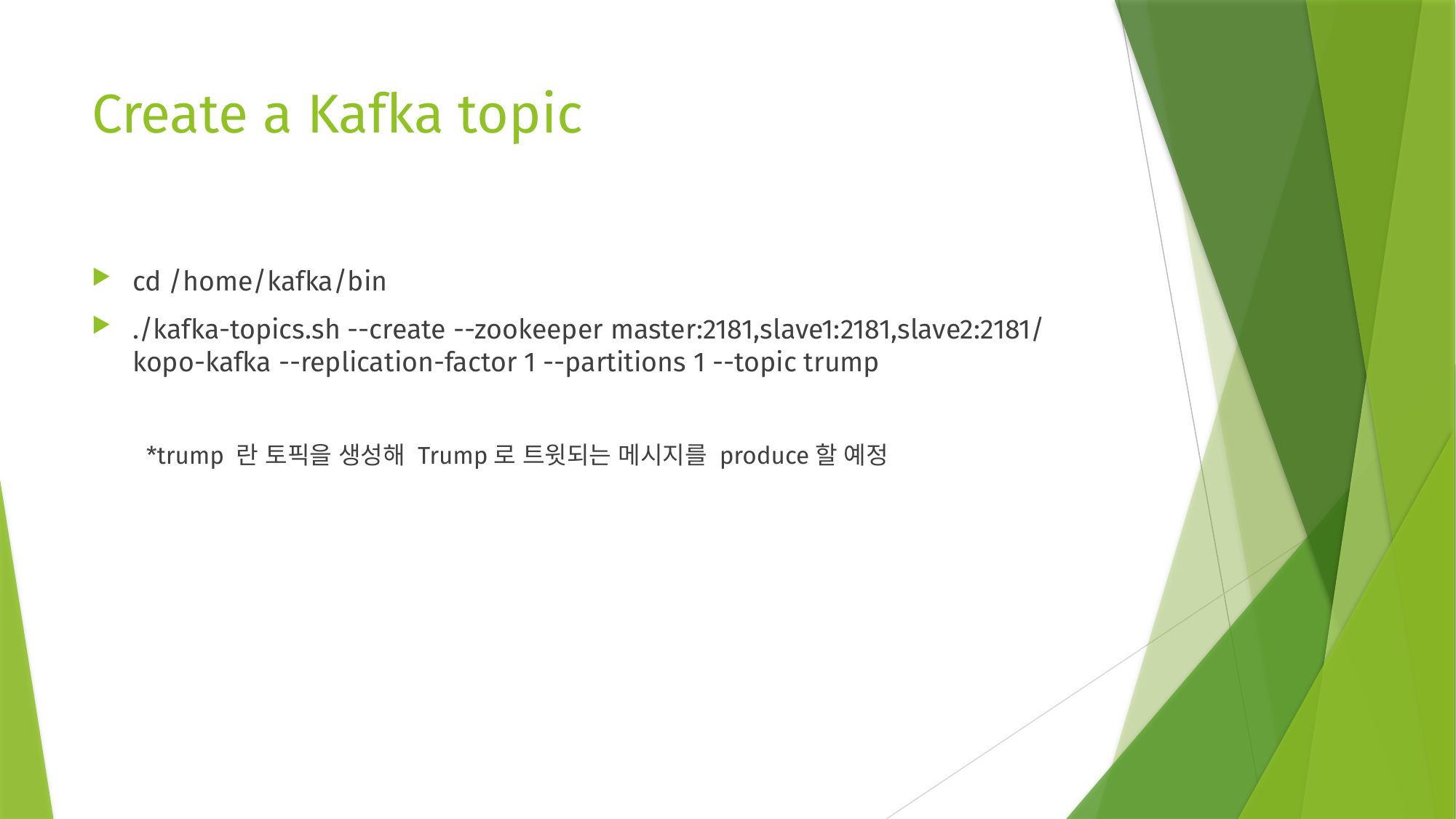

# Create a Kafka topic
cd /home/kafka/bin
./kafka-topics.sh --create --zookeeper master:2181,slave1:2181,slave2:2181/kopo-kafka --replication-factor 1 --partitions 1 --topic trump

*trump 란 토픽을 생성해 Trump로 트윗되는 메시지를 produce할 예정